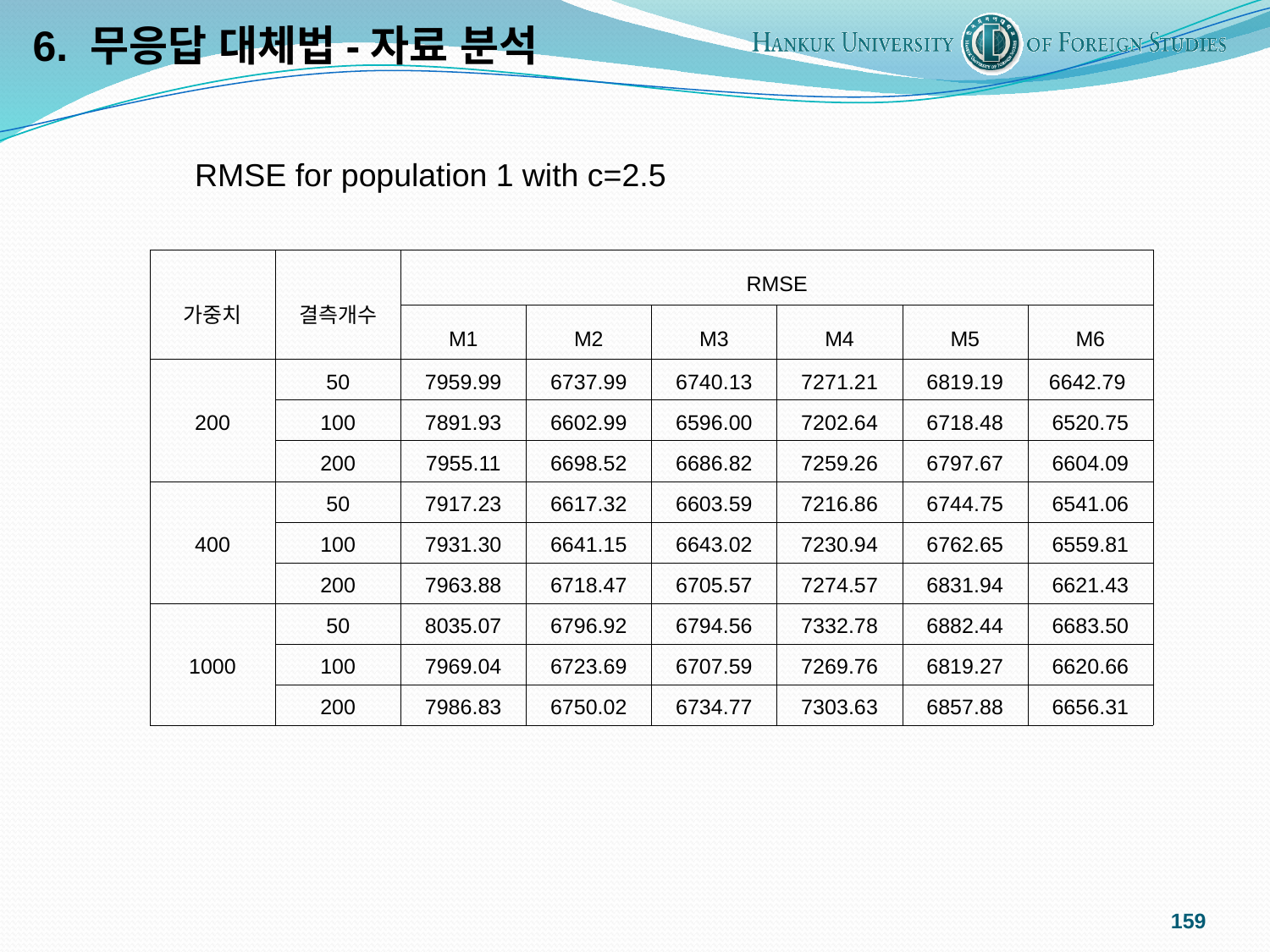

6. 무응답 대체법-자료 분석
RMSE for population 1 with c=2.5
| 가중치 | 결측개수 | RMSE |  |  |  |  |  |
| --- | --- | --- | --- | --- | --- | --- | --- |
|  |  | M1 | M2 | M3 | M4 | M5 | M6 |
| 200 | 50 | 7959.99 | 6737.99 | 6740.13 | 7271.21 | 6819.19 | 6642.79 |
|  | 100 | 7891.93 | 6602.99 | 6596.00 | 7202.64 | 6718.48 | 6520.75 |
|  | 200 | 7955.11 | 6698.52 | 6686.82 | 7259.26 | 6797.67 | 6604.09 |
| 400 | 50 | 7917.23 | 6617.32 | 6603.59 | 7216.86 | 6744.75 | 6541.06 |
|  | 100 | 7931.30 | 6641.15 | 6643.02 | 7230.94 | 6762.65 | 6559.81 |
|  | 200 | 7963.88 | 6718.47 | 6705.57 | 7274.57 | 6831.94 | 6621.43 |
| 1000 | 50 | 8035.07 | 6796.92 | 6794.56 | 7332.78 | 6882.44 | 6683.50 |
|  | 100 | 7969.04 | 6723.69 | 6707.59 | 7269.76 | 6819.27 | 6620.66 |
|  | 200 | 7986.83 | 6750.02 | 6734.77 | 7303.63 | 6857.88 | 6656.31 |
159